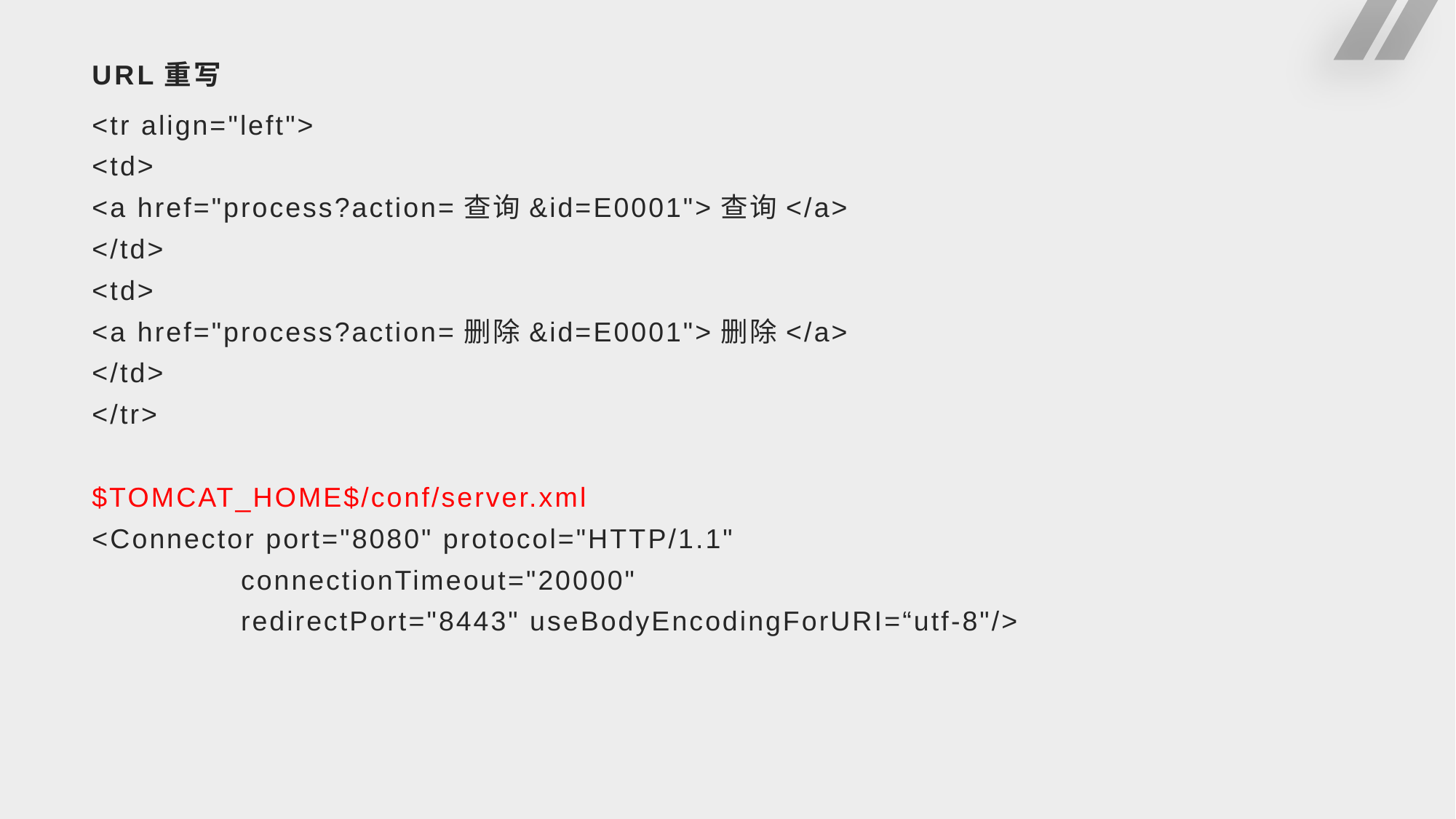

# URL重写
<tr align="left">
<td>
<a href="process?action=查询&id=E0001">查询</a>
</td>
<td>
<a href="process?action=删除&id=E0001">删除</a>
</td>
</tr>

$TOMCAT_HOME$/conf/server.xml
<Connector port="8080" protocol="HTTP/1.1"
               connectionTimeout="20000"
               redirectPort="8443" useBodyEncodingForURI=“utf-8"/>